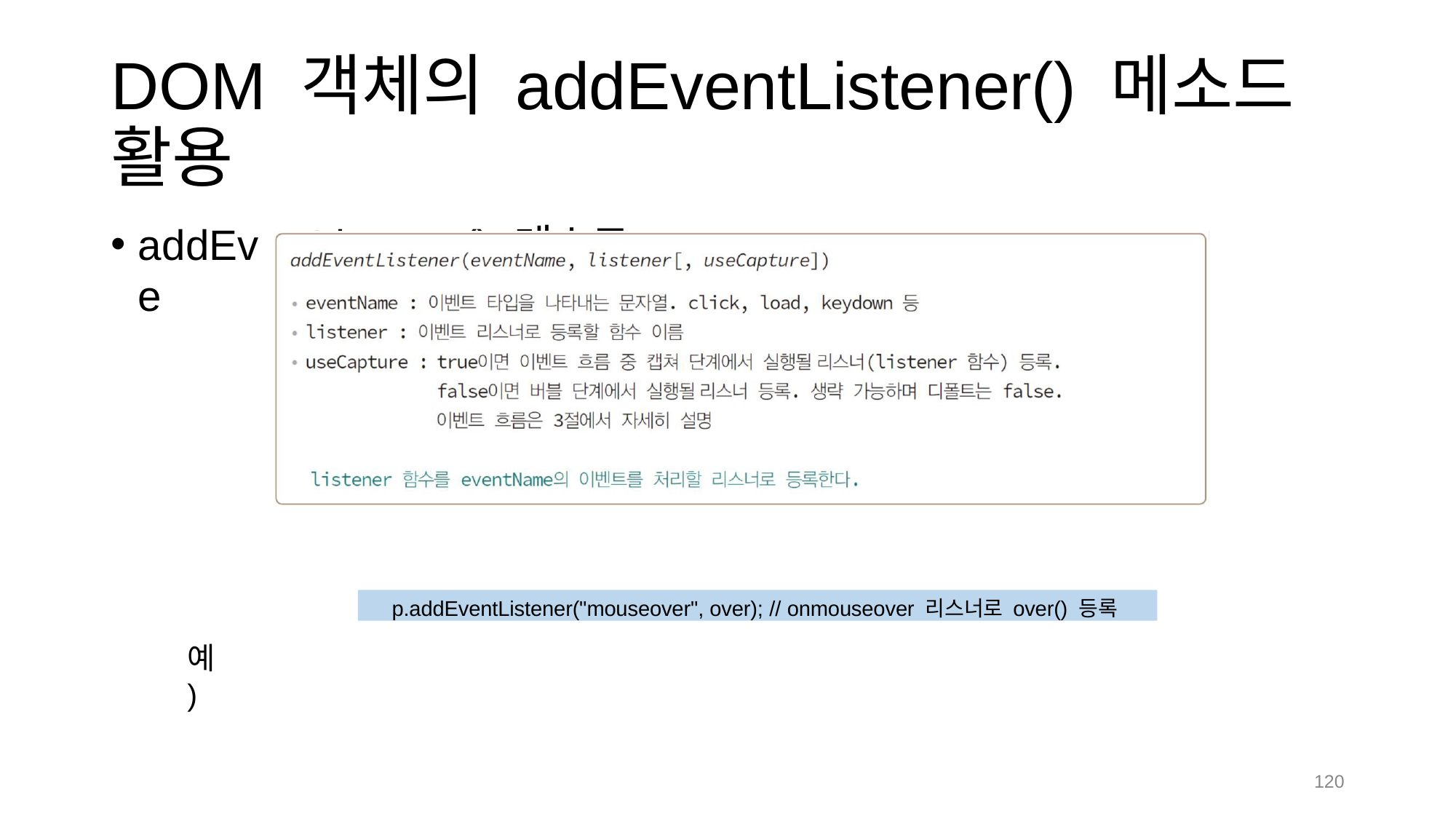

# DOM 객체의 addEventListener() 메소드  활용
ntListener() 메소드
addEve

p.addEventListener("mouseover", over); // onmouseover 리스너로 over() 등록
예)
120